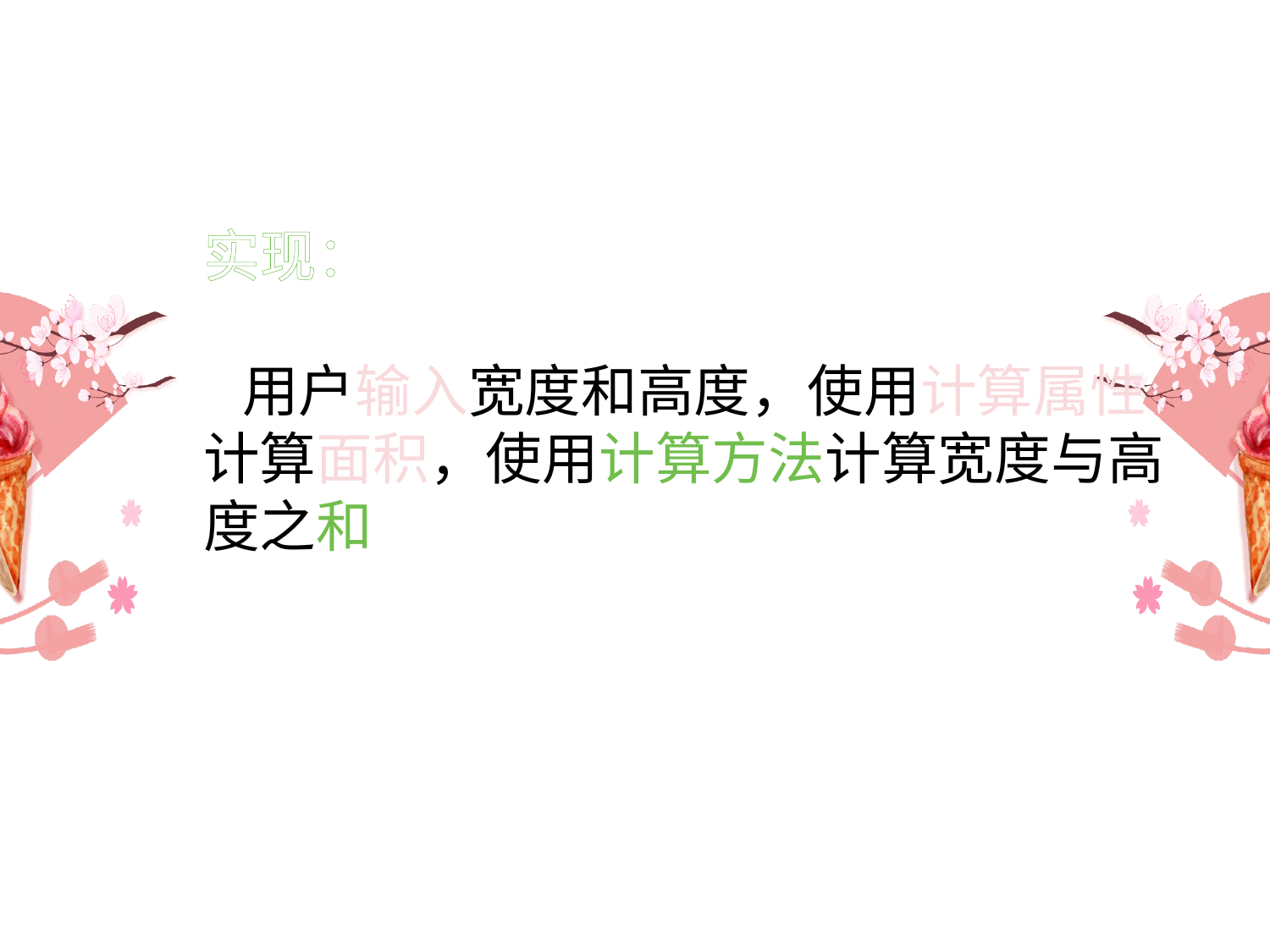

实现：

  用户输入宽度和高度，使用计算属性计算面积，使用计算方法计算宽度与高度之和